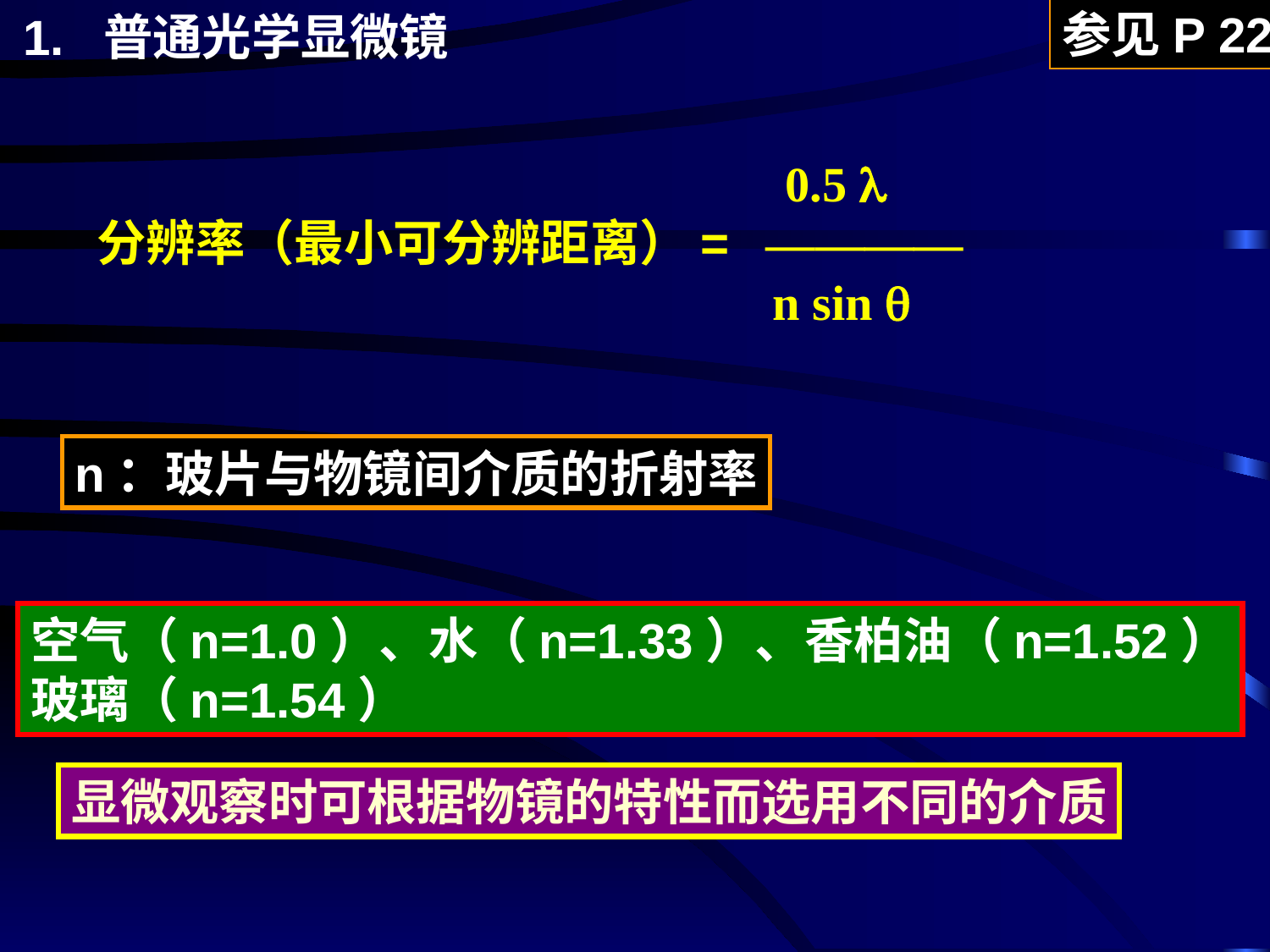

1.  普通光学显微镜
参见P 22

                                                                 0.5 λ
分辨率（最小可分辨距离）=   ————
                                                       n sin θ

n：玻片与物镜间介质的折射率
空气（n=1.0）、水（n=1.33）、香柏油（n=1.52）
玻璃（n=1.54）
显微观察时可根据物镜的特性而选用不同的介质